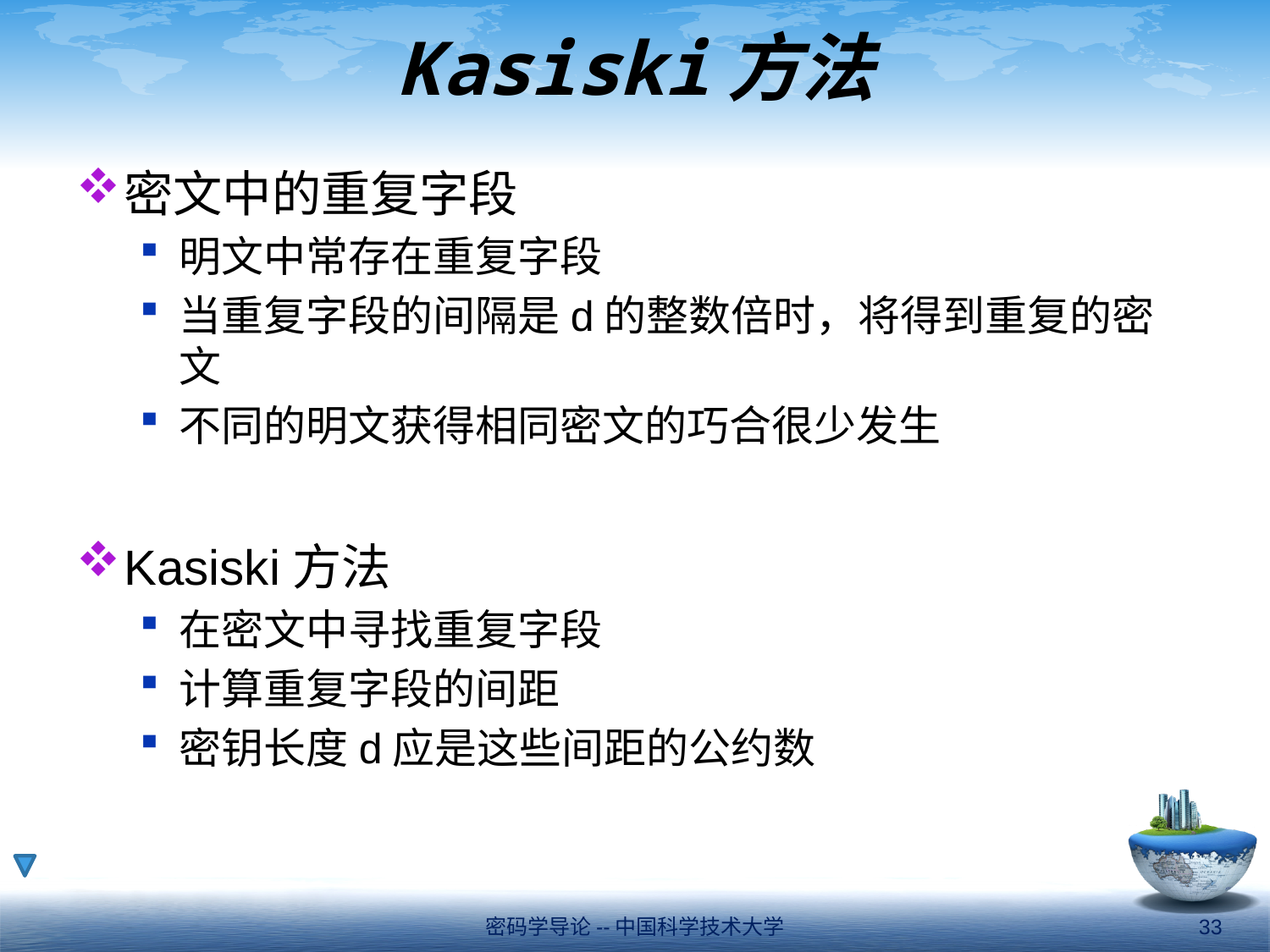

# Kasiski方法
密文中的重复字段
明文中常存在重复字段
当重复字段的间隔是d的整数倍时，将得到重复的密文
不同的明文获得相同密文的巧合很少发生

Kasiski方法
在密文中寻找重复字段
计算重复字段的间距
密钥长度d应是这些间距的公约数

密码学导论--中国科学技术大学
33